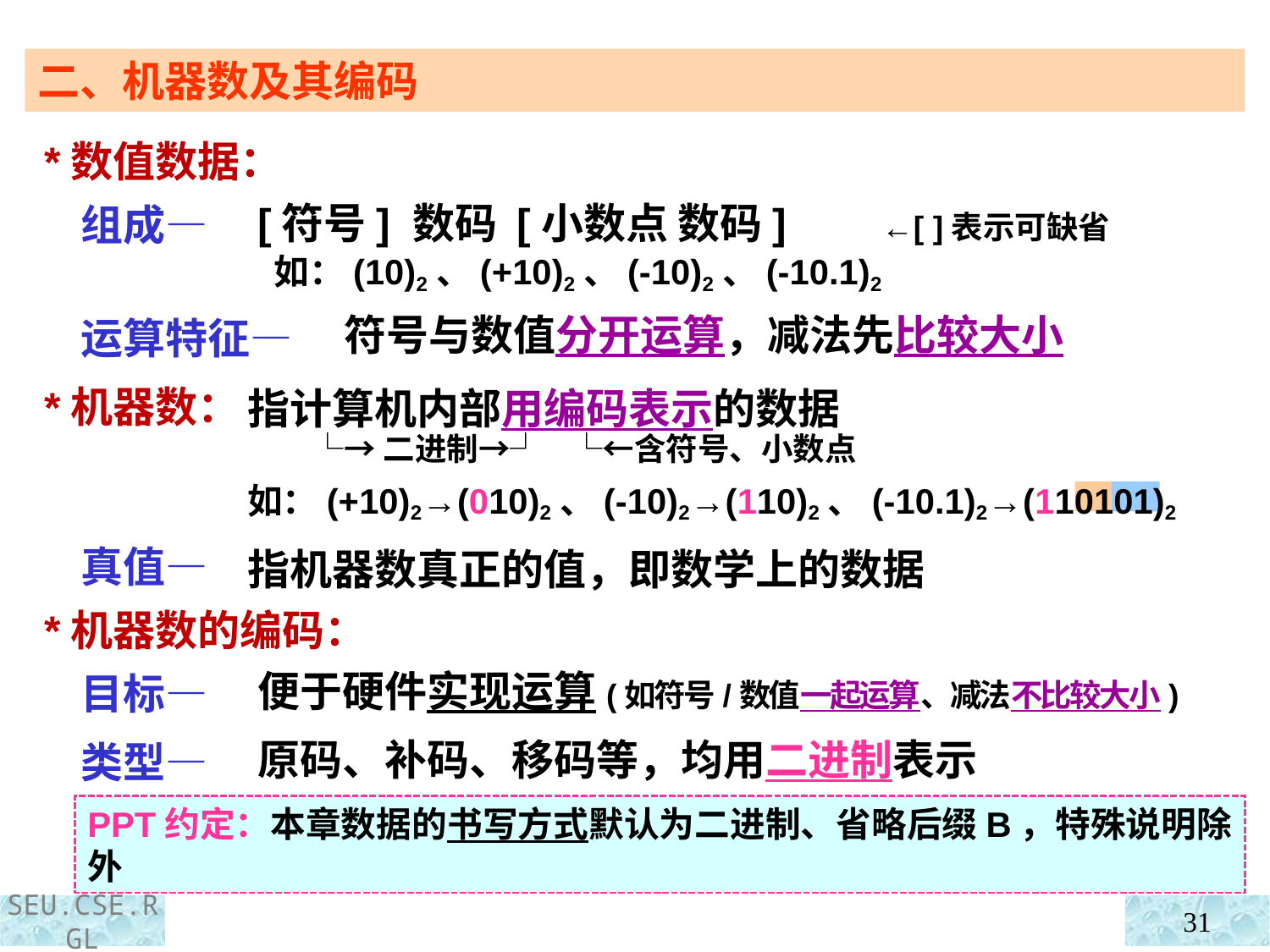

二、机器数及其编码
 *数值数据：
    组成—

    运算特征—
 *机器数：

    真值—
 *机器数的编码：
    目标—
    类型—
[符号] 数码 [小数点 数码]        ←[ ]表示可缺省
 如：(10)2、(+10)2、(-10)2、(-10.1)2
        符号与数值分开运算，减法先比较大小
指计算机内部用编码表示的数据
         └→二进制→┘    └←含符号、小数点
如：(+10)2→(010)2、(-10)2→(110)2、(-10.1)2→(110101)2
指机器数真正的值，即数学上的数据

便于硬件实现运算(如符号/数值一起运算、减法不比较大小)
原码、补码、移码等，均用二进制表示
PPT约定：本章数据的书写方式默认为二进制、省略后缀B，特殊说明除外
31